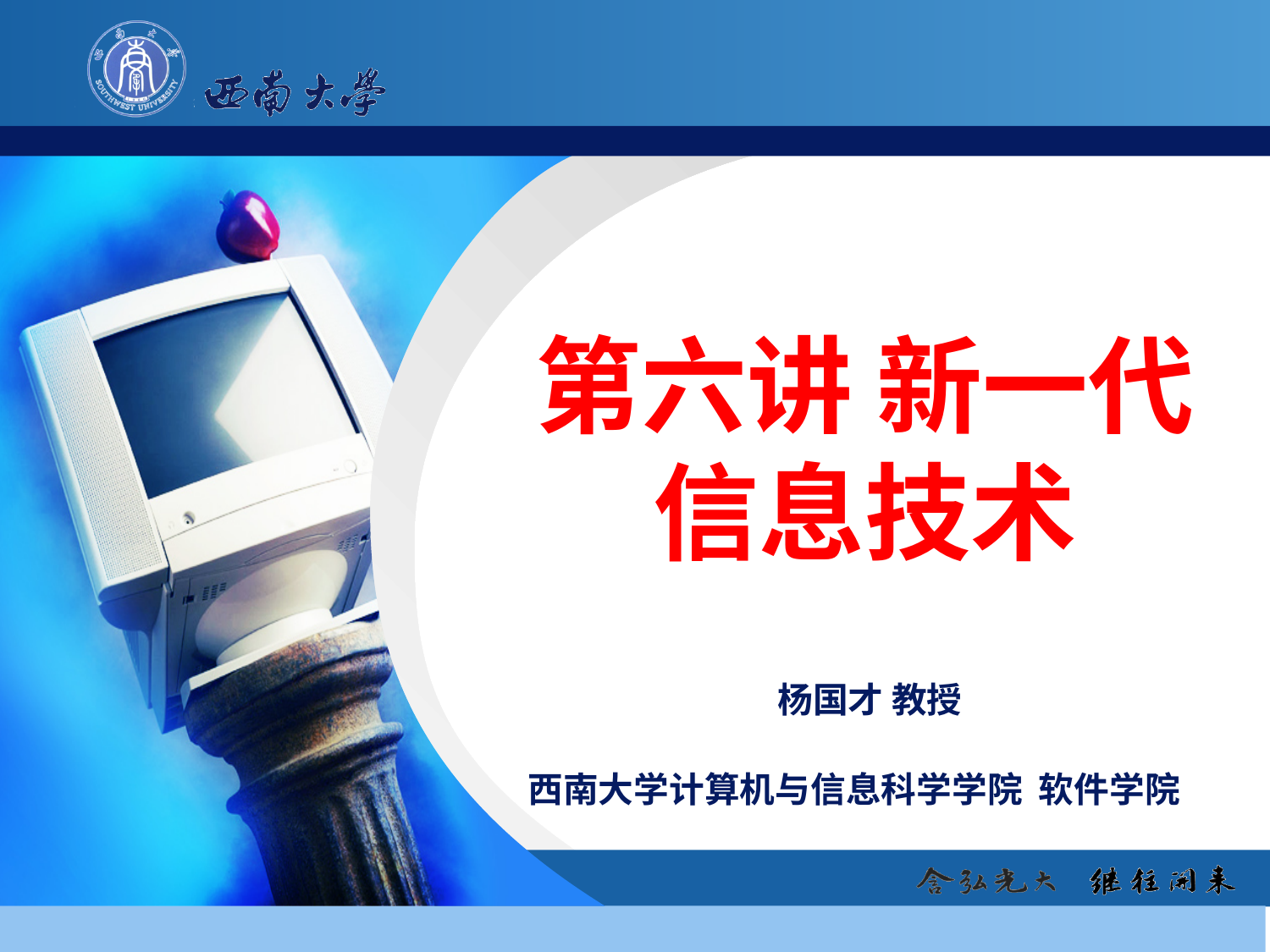

# 第六讲 新一代信息技术
杨国才 教授

西南大学计算机与信息科学学院  软件学院